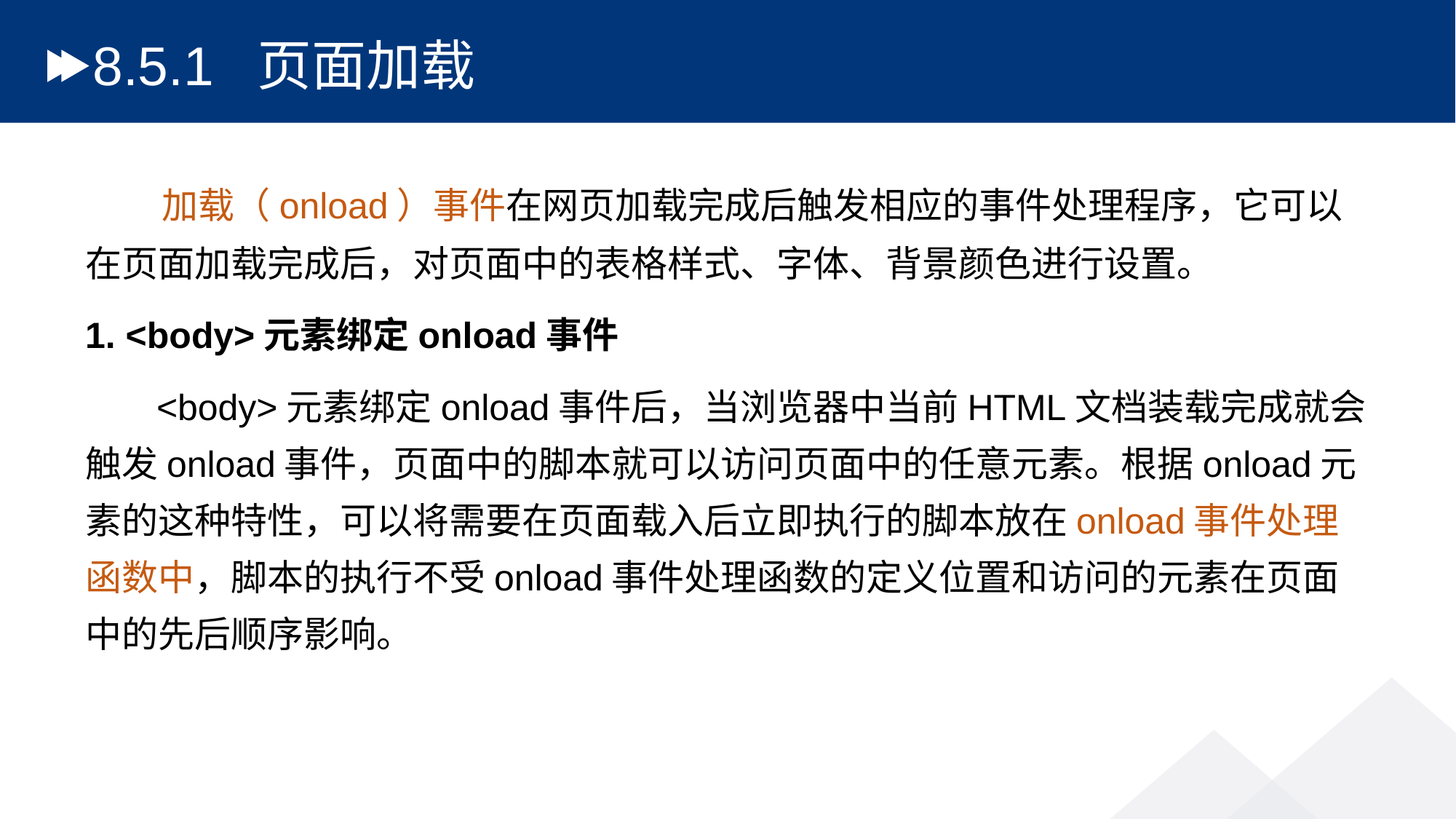

# 8.5.1  页面加载
       加载（onload）事件在网页加载完成后触发相应的事件处理程序，它可以在页面加载完成后，对页面中的表格样式、字体、背景颜色进行设置。
1. <body>元素绑定onload事件
       <body>元素绑定onload事件后，当浏览器中当前HTML文档装载完成就会触发onload事件，页面中的脚本就可以访问页面中的任意元素。根据onload元素的这种特性，可以将需要在页面载入后立即执行的脚本放在onload事件处理函数中，脚本的执行不受onload事件处理函数的定义位置和访问的元素在页面中的先后顺序影响。